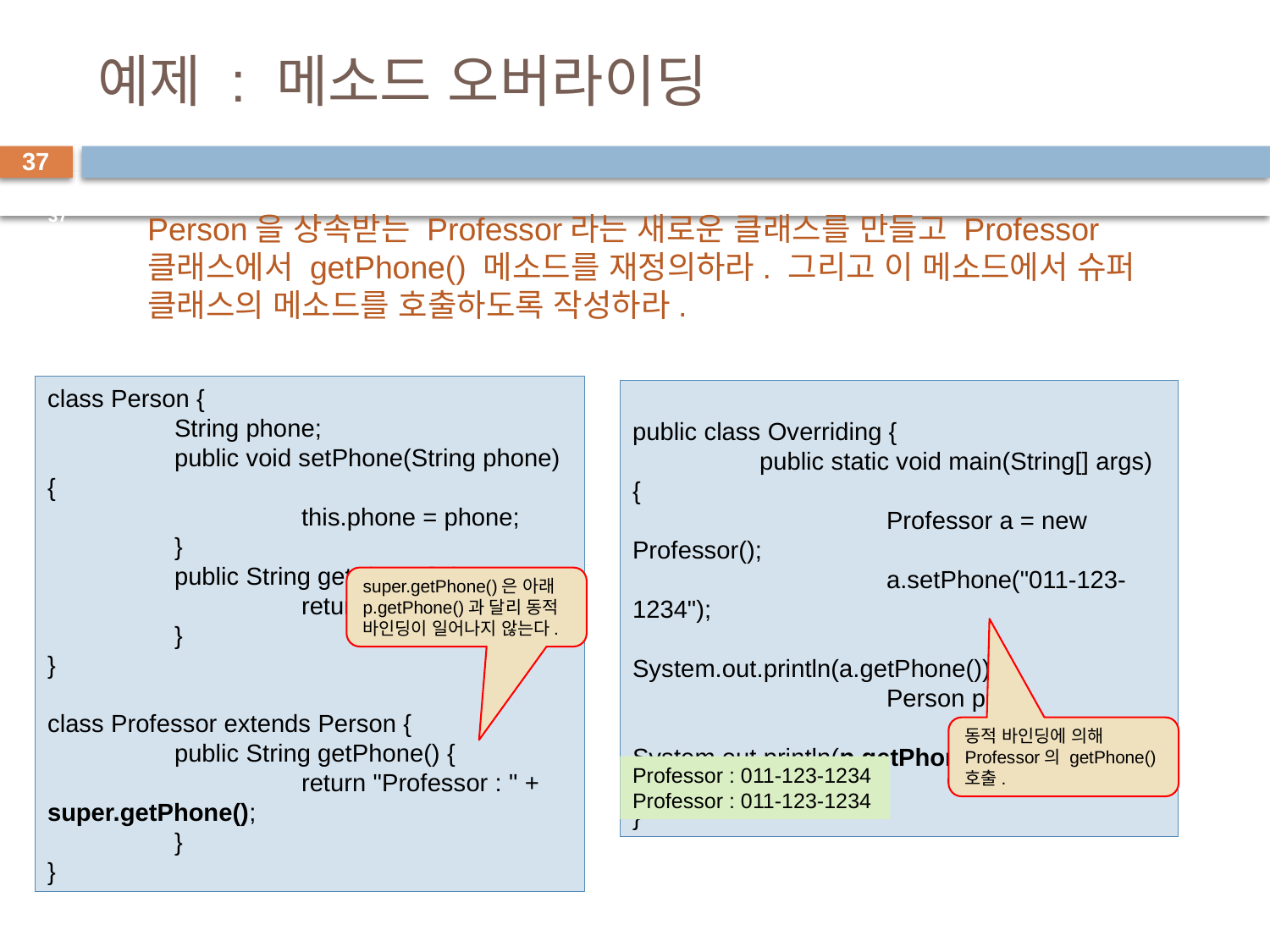

# 예제 : 메소드 오버라이딩
37
37
Person을 상속받는 Professor라는 새로운 클래스를 만들고 Professor 클래스에서 getPhone() 메소드를 재정의하라. 그리고 이 메소드에서 슈퍼 클래스의 메소드를 호출하도록 작성하라.
class Person {
	String phone;
	public void setPhone(String phone) {
		this.phone = phone;
	}
	public String getPhone() {
		return phone;
	}
}

class Professor extends Person {
	public String getPhone() {
		return "Professor : " + super.getPhone();
	}
}

public class Overriding {
	public static void main(String[] args) {
		Professor a = new Professor();
		a.setPhone("011-123-1234");
		System.out.println(a.getPhone());
		Person p = a;
		System.out.println(p.getPhone());
	}
}
super.getPhone()은 아래  p.getPhone()과 달리 동적 바인딩이 일어나지 않는다.
동적 바인딩에 의해 Professor의 getPhone() 호출.
Professor : 011-123-1234
Professor : 011-123-1234